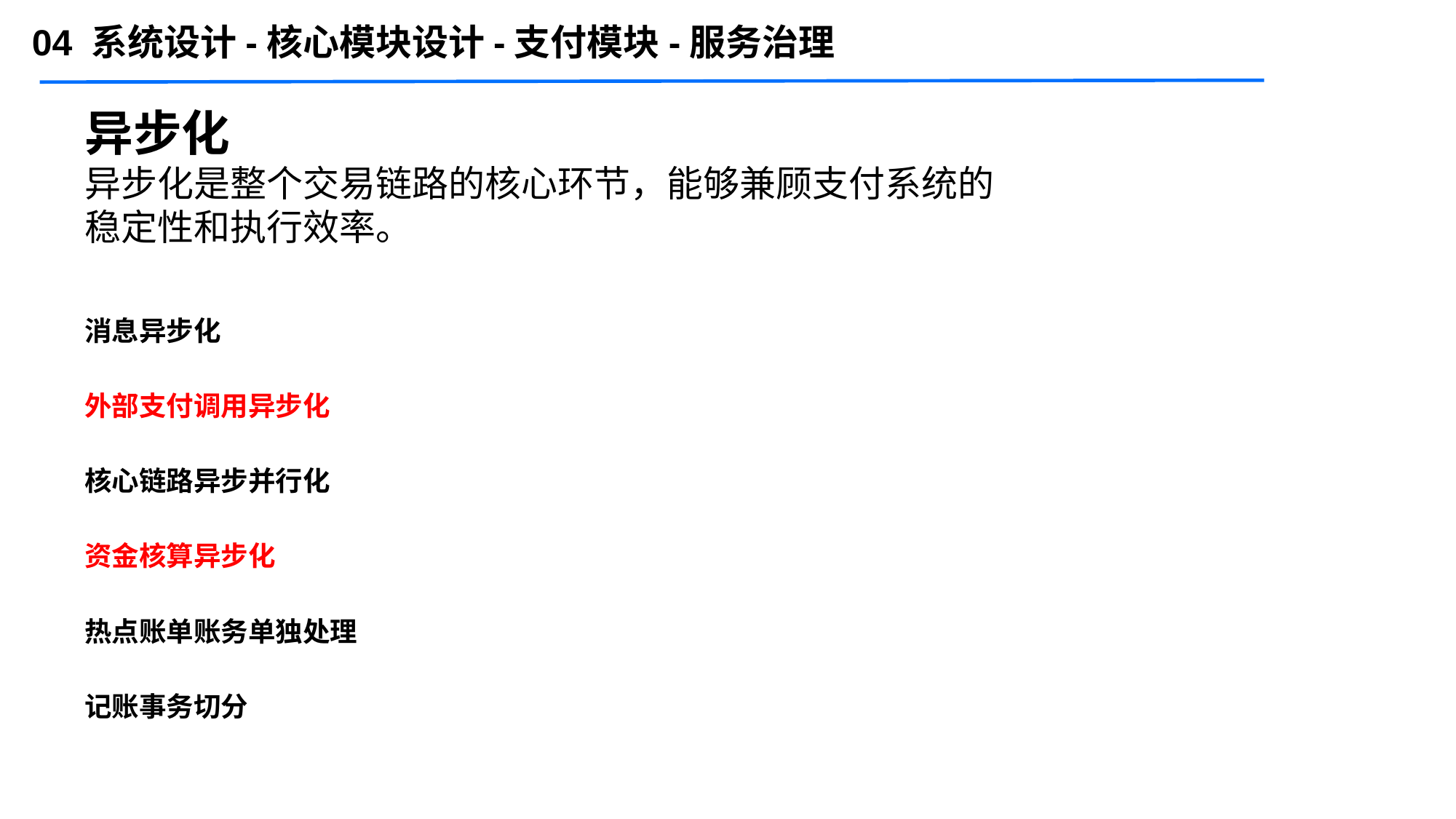

04 系统设计-核心模块设计-支付模块-服务治理
异步化
异步化是整个交易链路的核心环节，能够兼顾支付系统的稳定性和执行效率。

消息异步化
外部支付调用异步化
核心链路异步并行化
资金核算异步化
热点账单账务单独处理
记账事务切分